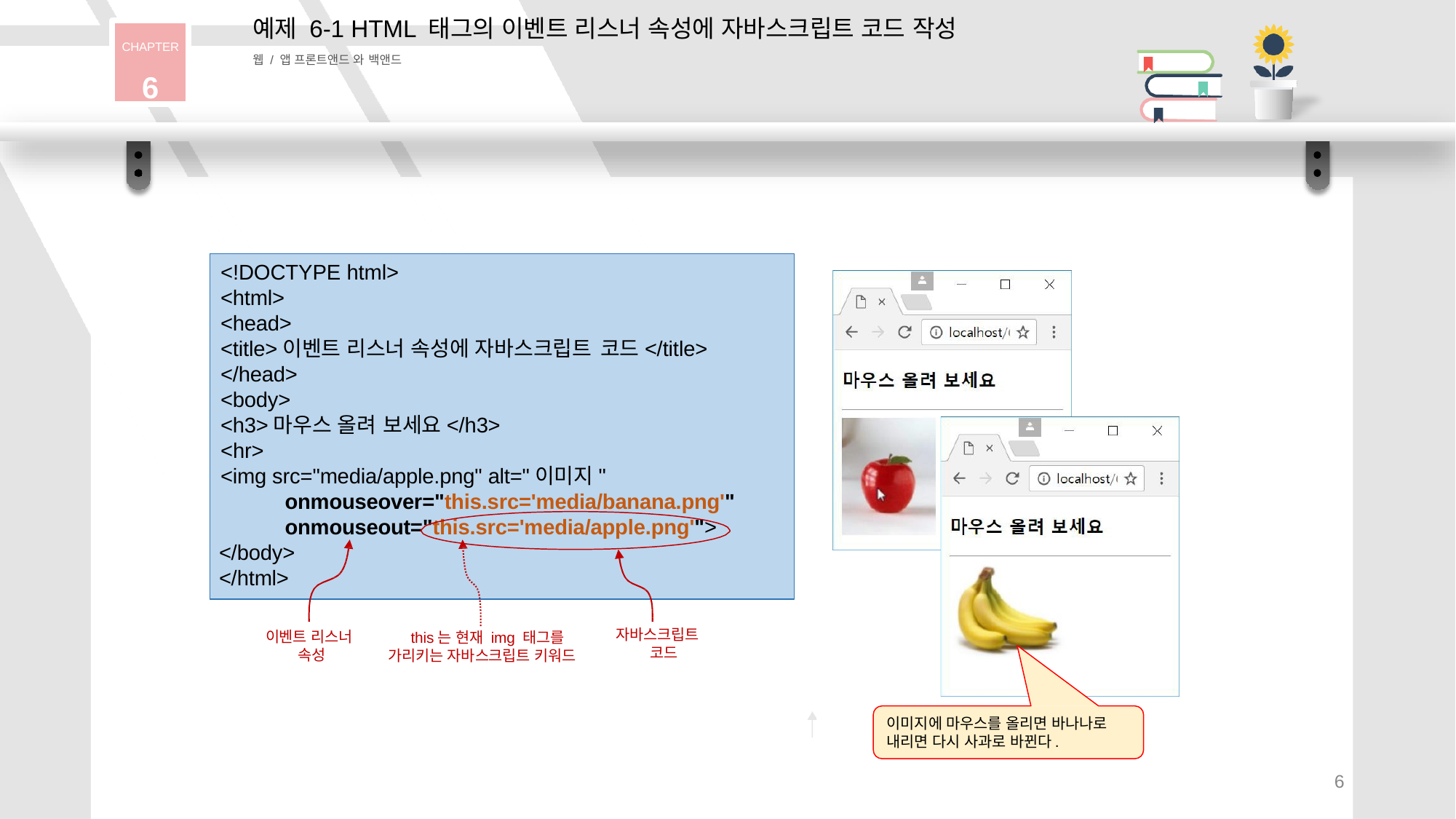

# 예제 6-1 HTML 태그의 이벤트 리스너 속성에 자바스크립트 코드 작성

CHAPTER

6

웹 / 앱 프론트앤드 와 백앤드

<!DOCTYPE html>
<html>
<head>
<title>이벤트 리스너 속성에 자바스크립트 코드</title>
</head>
<body>
<h3>마우스 올려 보세요</h3>
<hr>
<img src="media/apple.png" alt="이미지"  onmouseover="this.src='media/banana.png'"  onmouseout="this.src='media/apple.png'">
</body>
</html>

자바스크립트  코드
이벤트 리스너
속성
this는 현재 img 태그를  가리키는 자바스크립트 키워드

이미지에 마우스를 올리면 바나나로  내리면 다시 사과로 바뀐다.
6